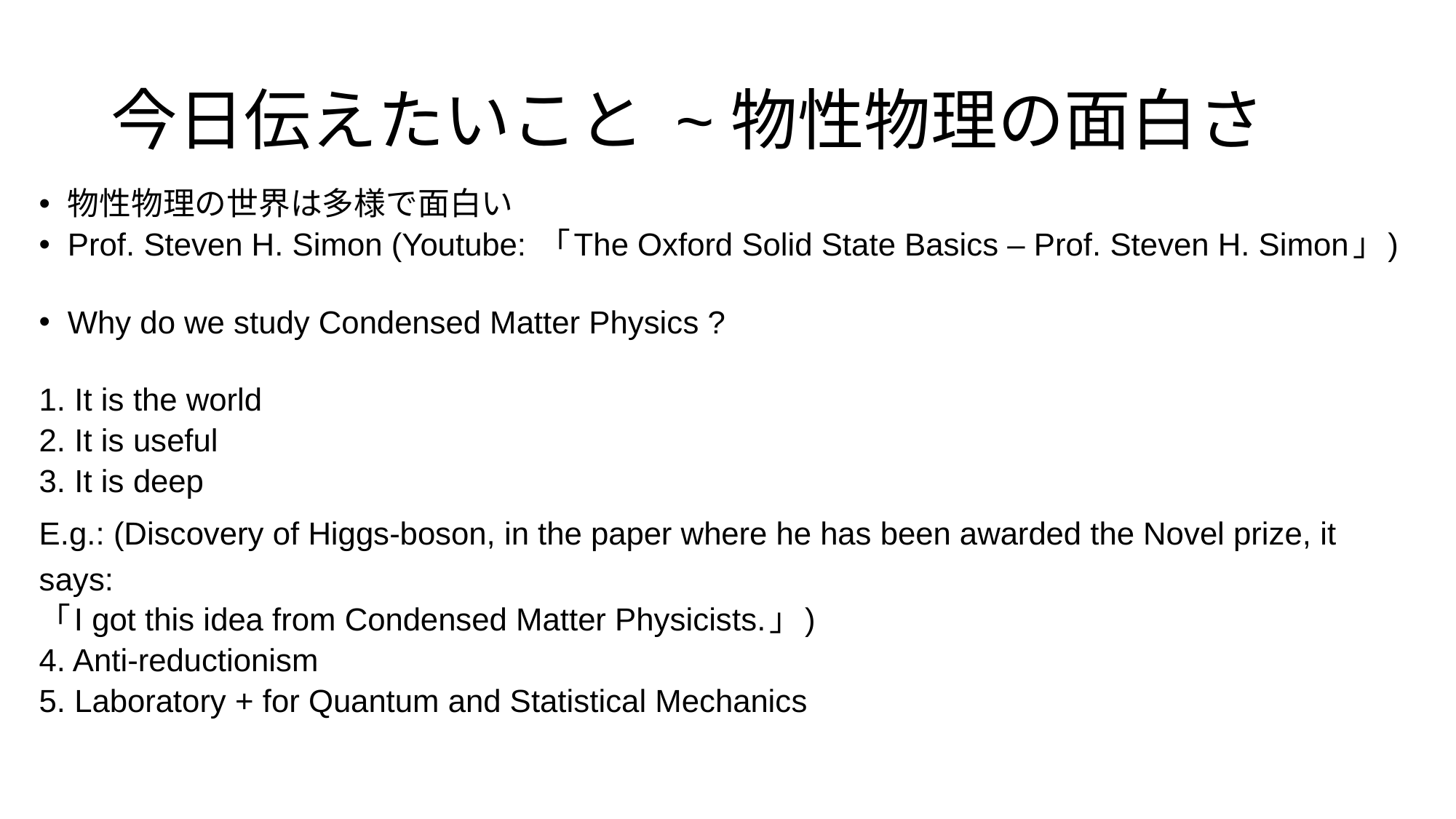

# 今日伝えたいこと ~物性物理の面白さ
物性物理の世界は多様で面白い
Prof. Steven H. Simon (Youtube: 「The Oxford Solid State Basics – Prof. Steven H. Simon」)

Why do we study Condensed Matter Physics ?

1. It is the world
2. It is useful
3. It is deep
E.g.: (Discovery of Higgs-boson, in the paper where he has been awarded the Novel prize, it says:
「I got this idea from Condensed Matter Physicists.」)
4. Anti-reductionism
5. Laboratory + for Quantum and Statistical Mechanics